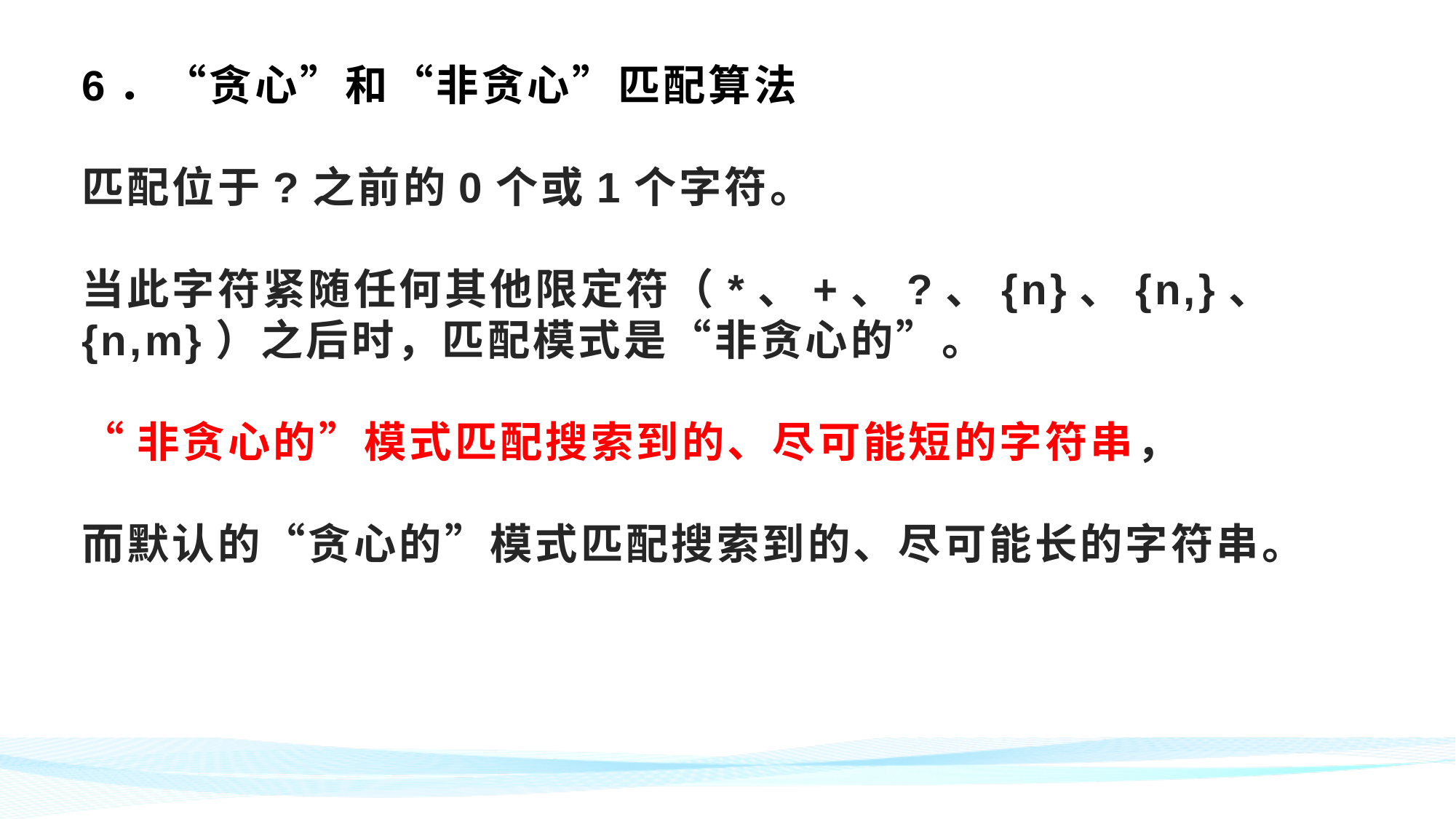

6．“贪心”和“非贪心”匹配算法

匹配位于?之前的0个或1个字符。

当此字符紧随任何其他限定符（*、+、?、{n}、{n,}、{n,m}）之后时，匹配模式是“非贪心的”。

“非贪心的”模式匹配搜索到的、尽可能短的字符串，

而默认的“贪心的”模式匹配搜索到的、尽可能长的字符串。